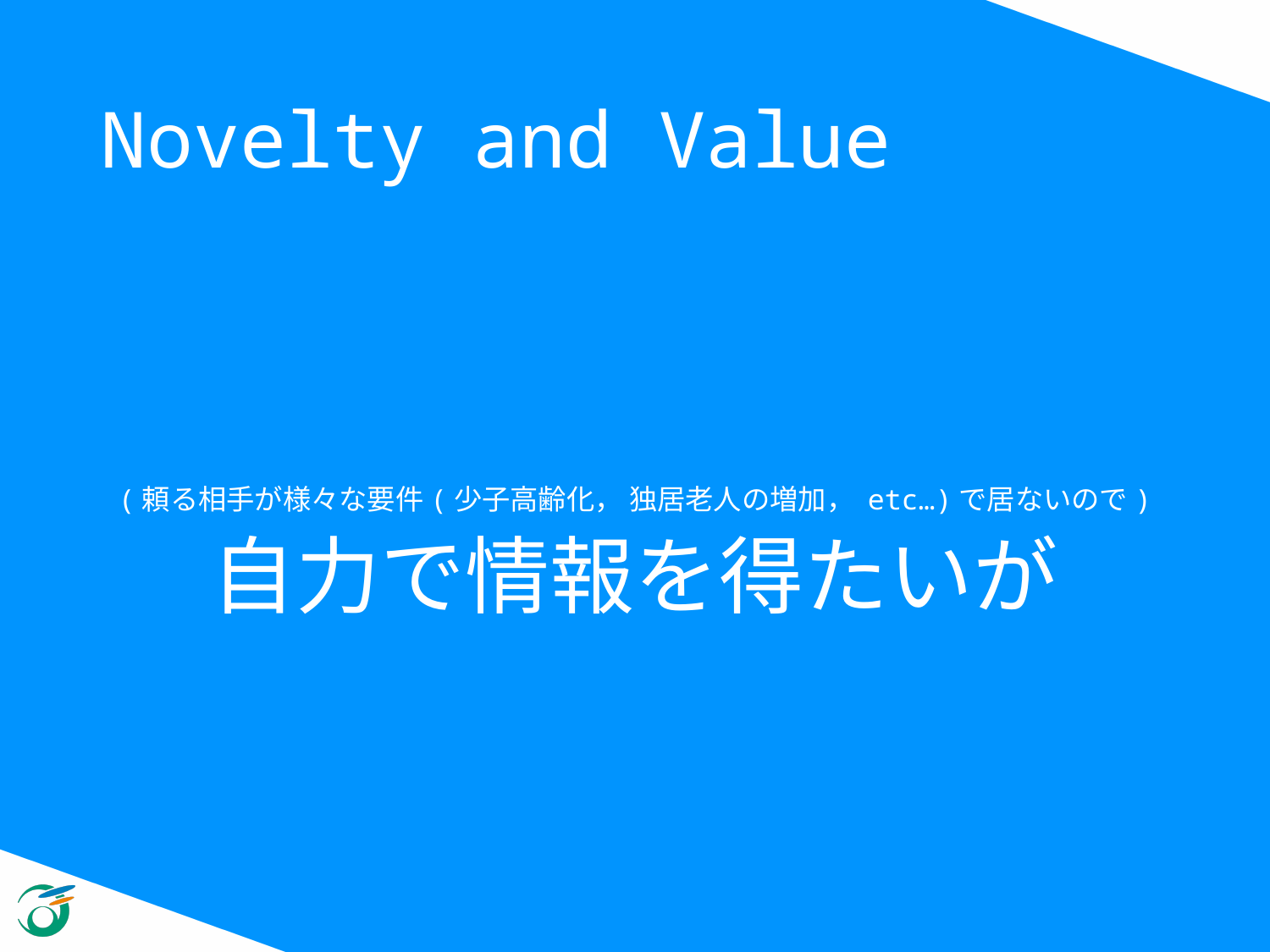

# Novelty and Value
(頼る相手が様々な要件(少子高齢化， 独居老人の増加， etc…)で居ないので)
自力で情報を得たいが